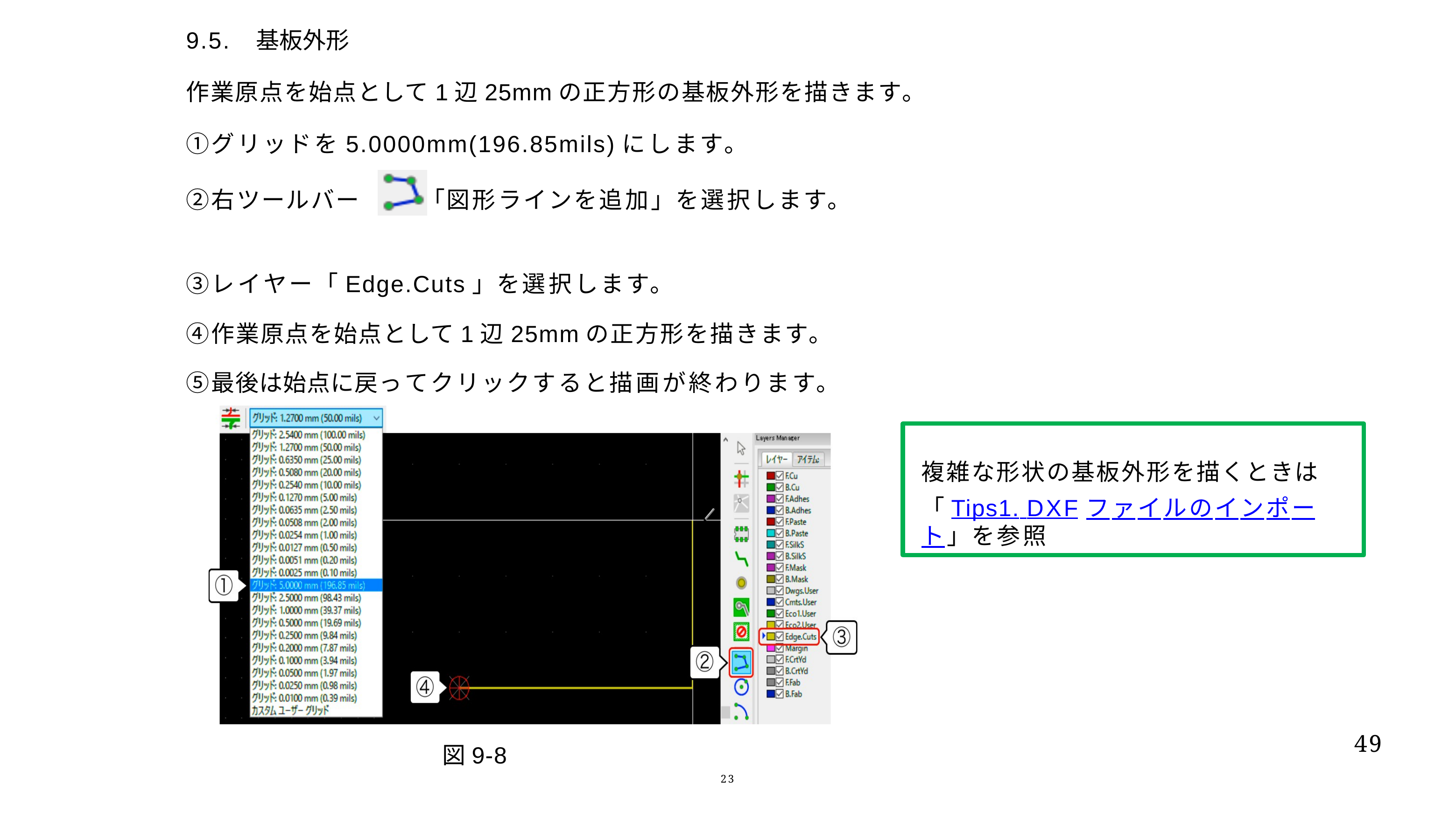

9.5.	基板外形
作業原点を始点として1辺25mmの正方形の基板外形を描きます。
①	グリッドを5.0000mm(196.85mils)にします。
②	右ツールバー	　「図形ラインを追加」を選択します。

③	レイヤー「Edge.Cuts」を選択します。
④	作業原点を始点として1辺25mmの正方形を描きます。
⑤	最後は始点に戻ってクリックすると描画が終わります。

複雑な形状の基板外形を描くときは
「Tips1. DXFファイルのインポート」を参照
49
図9-8
23
49